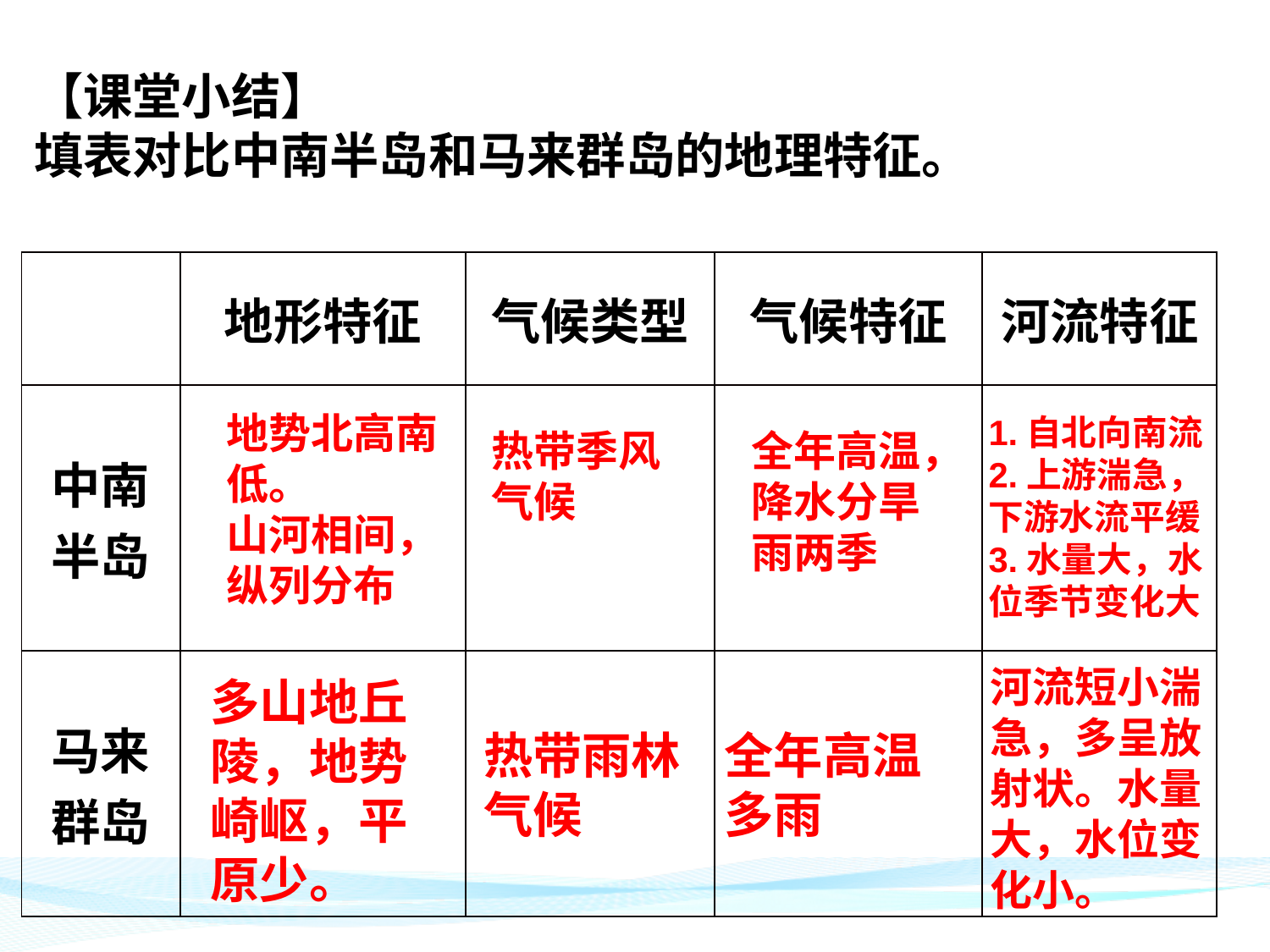

【课堂小结】
填表对比中南半岛和马来群岛的地理特征。
#

|  | 地形特征 | 气候类型 | 气候特征 | 河流特征 |
| --- | --- | --- | --- | --- |
| 中南半岛 |  |  |  |  |
| 马来群岛 |  |  |  |  |
地势北高南低。
山河相间，纵列分布
1.自北向南流
2.上游湍急，下游水流平缓
3.水量大，水位季节变化大

热带季风气候
全年高温，降水分旱雨两季
河流短小湍急，多呈放射状。水量大，水位变化小。
多山地丘陵，地势崎岖，平原少。
热带雨林气候
全年高温多雨